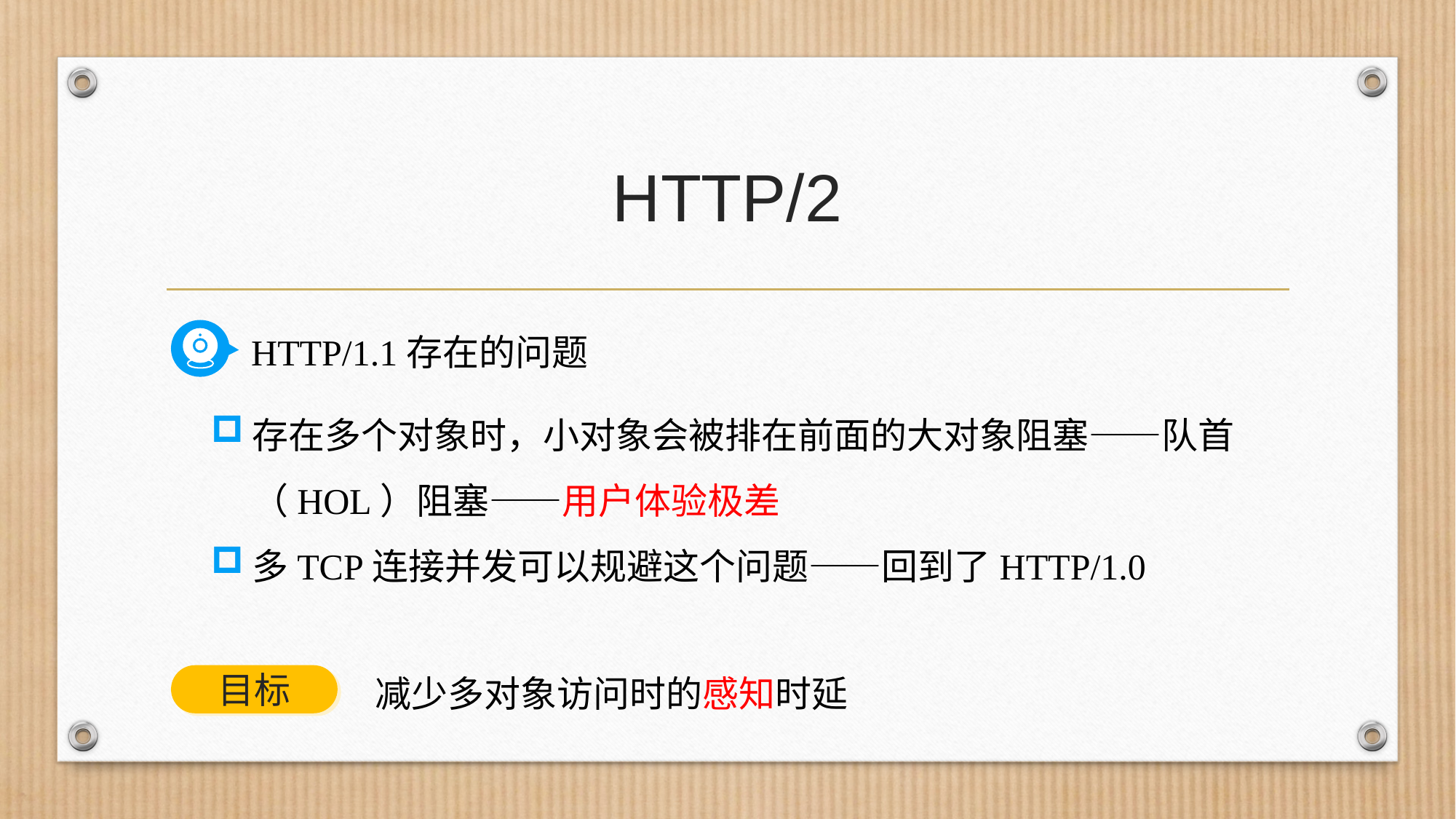

# HTTP/2

HTTP/1.1存在的问题
存在多个对象时，小对象会被排在前面的大对象阻塞——队首（HOL）阻塞——用户体验极差
多TCP连接并发可以规避这个问题——回到了HTTP/1.0

减少多对象访问时的感知时延
目标